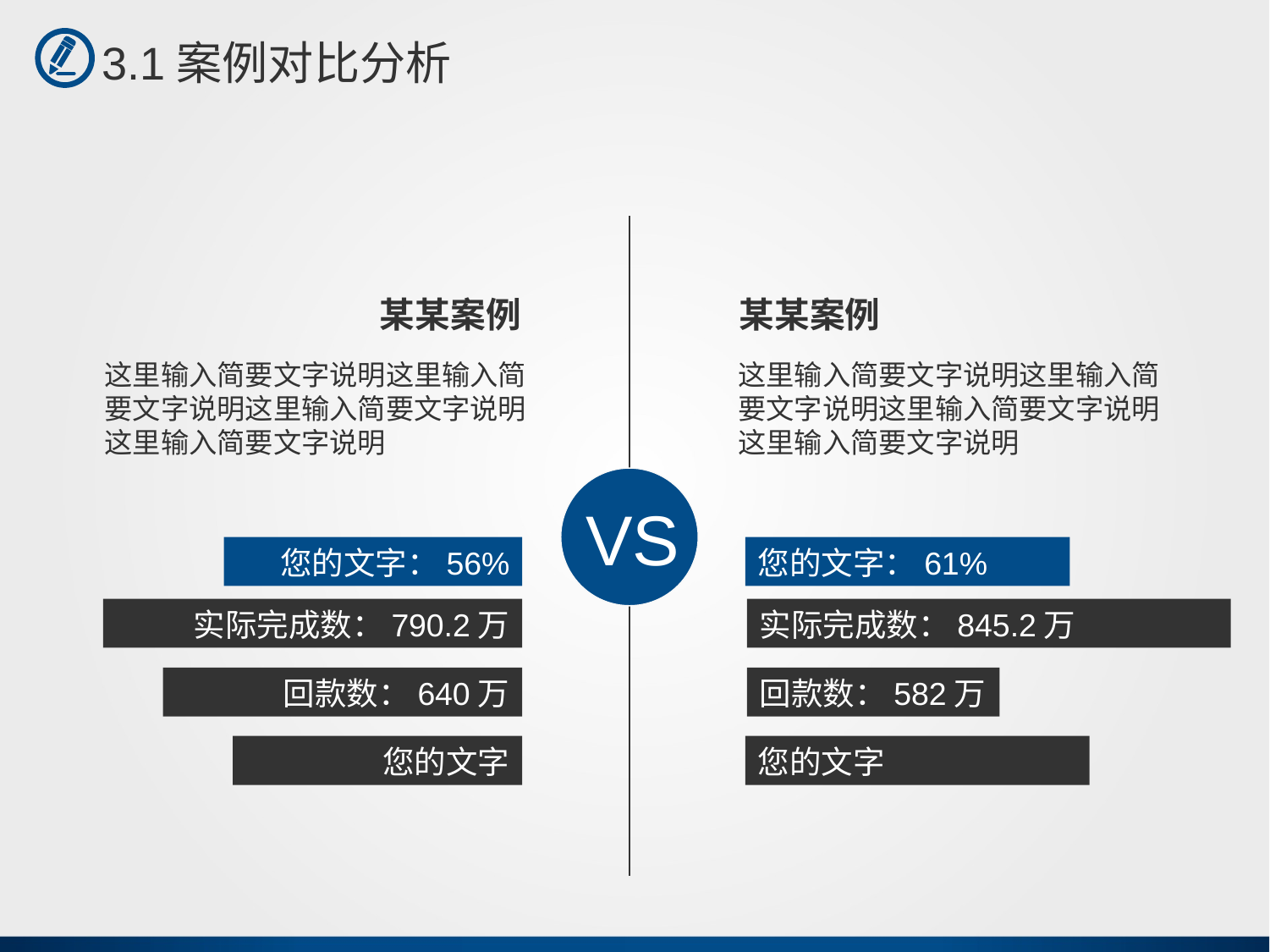

3.1案例对比分析
某某案例
某某案例
这里输入简要文字说明这里输入简要文字说明这里输入简要文字说明
这里输入简要文字说明
这里输入简要文字说明这里输入简要文字说明这里输入简要文字说明
这里输入简要文字说明

VS
您的文字：56%
您的文字：61%

实际完成数：790.2万
实际完成数：845.2万

回款数：640万
回款数：582万

您的文字
您的文字